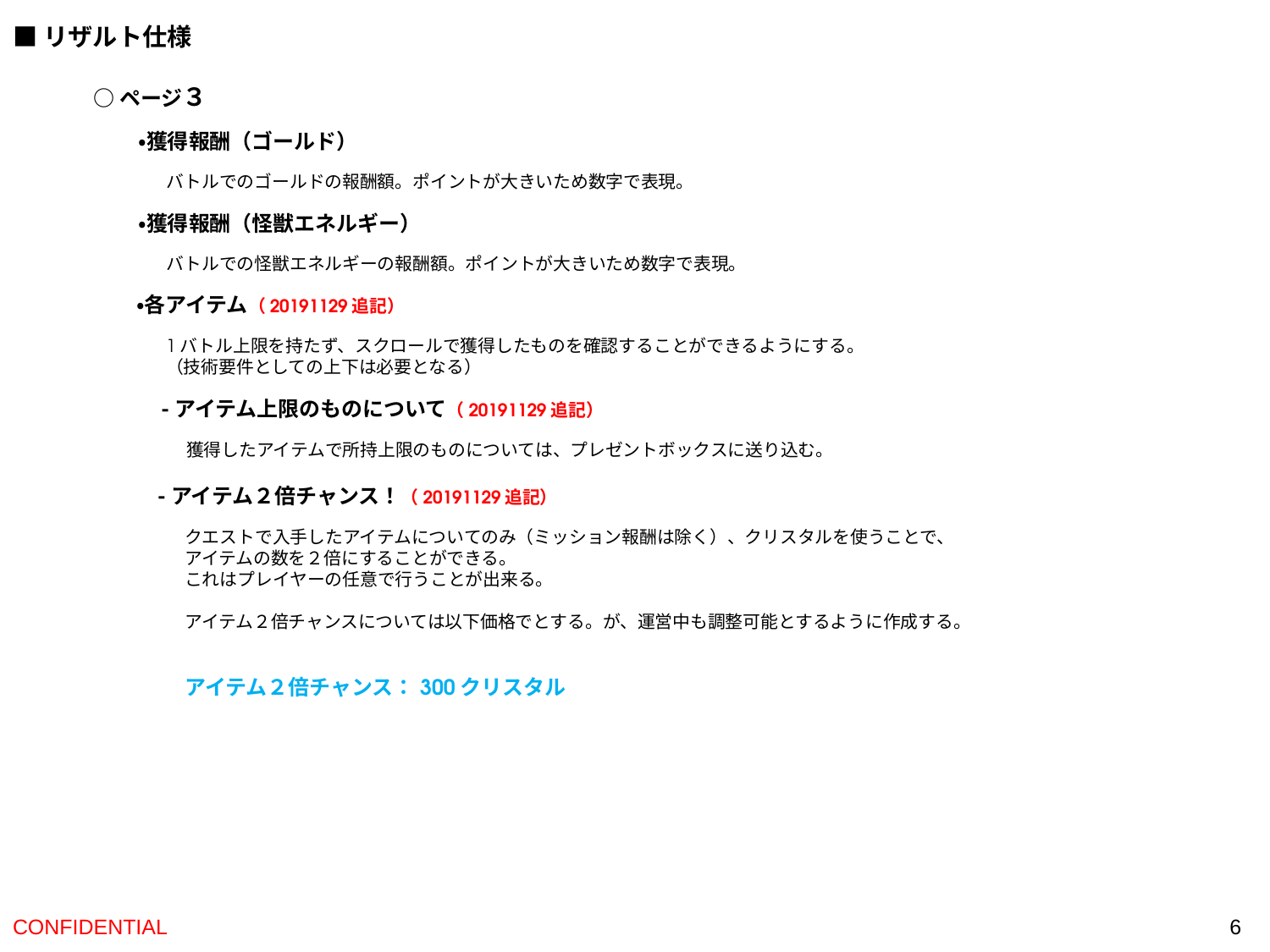

■リザルト仕様
○ページ３
・獲得報酬（ゴールド）
バトルでのゴールドの報酬額。ポイントが大きいため数字で表現。
・獲得報酬（怪獣エネルギー）
バトルでの怪獣エネルギーの報酬額。ポイントが大きいため数字で表現。
・各アイテム（20191129追記）
1バトル上限を持たず、スクロールで獲得したものを確認することができるようにする。
（技術要件としての上下は必要となる）
-アイテム上限のものについて（20191129追記）
獲得したアイテムで所持上限のものについては、プレゼントボックスに送り込む。
-アイテム２倍チャンス！（20191129追記）
クエストで入手したアイテムについてのみ（ミッション報酬は除く）、クリスタルを使うことで、
アイテムの数を２倍にすることができる。
これはプレイヤーの任意で行うことが出来る。

アイテム２倍チャンスについては以下価格でとする。が、運営中も調整可能とするように作成する。

アイテム２倍チャンス：300クリスタル
6
CONFIDENTIAL